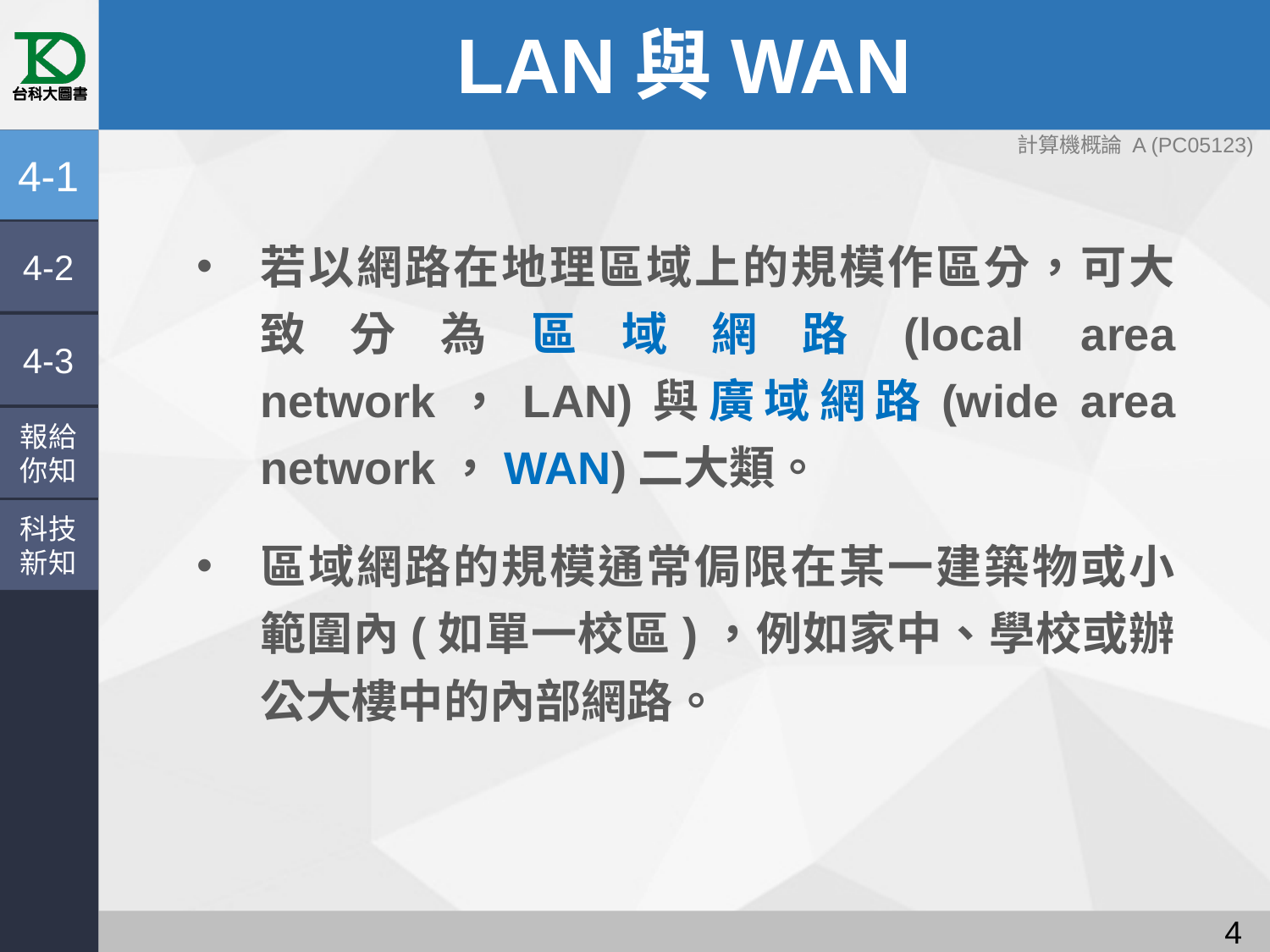

# LAN與WAN
4-1
若以網路在地理區域上的規模作區分，可大致分為區域網路(local area network，LAN)與廣域網路(wide area network，WAN)二大類。
區域網路的規模通常侷限在某一建築物或小範圍內(如單一校區)，例如家中、學校或辦公大樓中的內部網路。

4-2
4-3
報給
你知
科技
新知
4